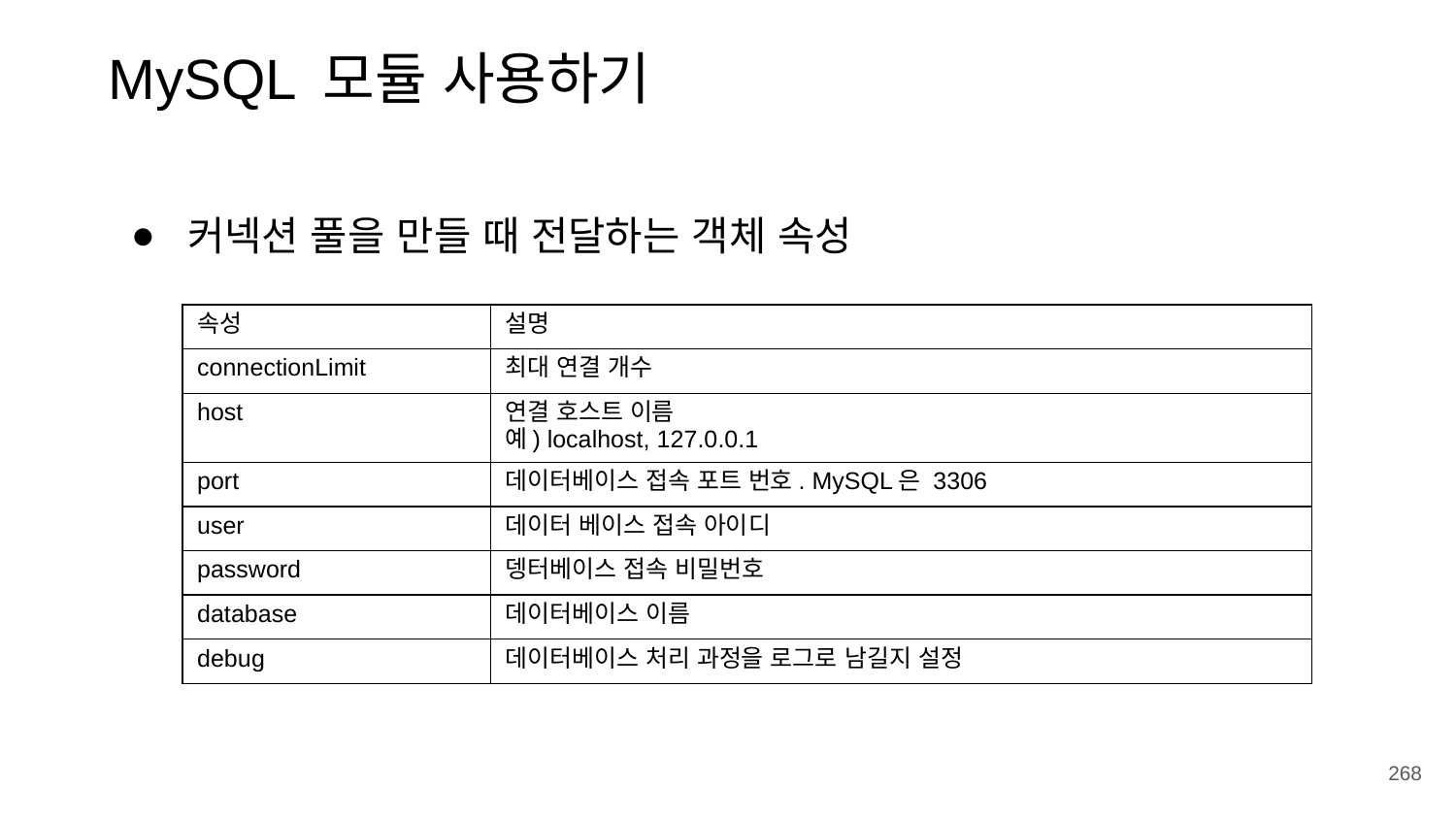

MySQL 모듈 사용하기
커넥션 풀을 만들 때 전달하는 객체 속성
| 속성 | 설명 |
| --- | --- |
| connectionLimit | 최대 연결 개수 |
| host | 연결 호스트 이름 예) localhost, 127.0.0.1 |
| port | 데이터베이스 접속 포트 번호. MySQL은 3306 |
| user | 데이터 베이스 접속 아이디 |
| password | 뎅터베이스 접속 비밀번호 |
| database | 데이터베이스 이름 |
| debug | 데이터베이스 처리 과정을 로그로 남길지 설정 |
268